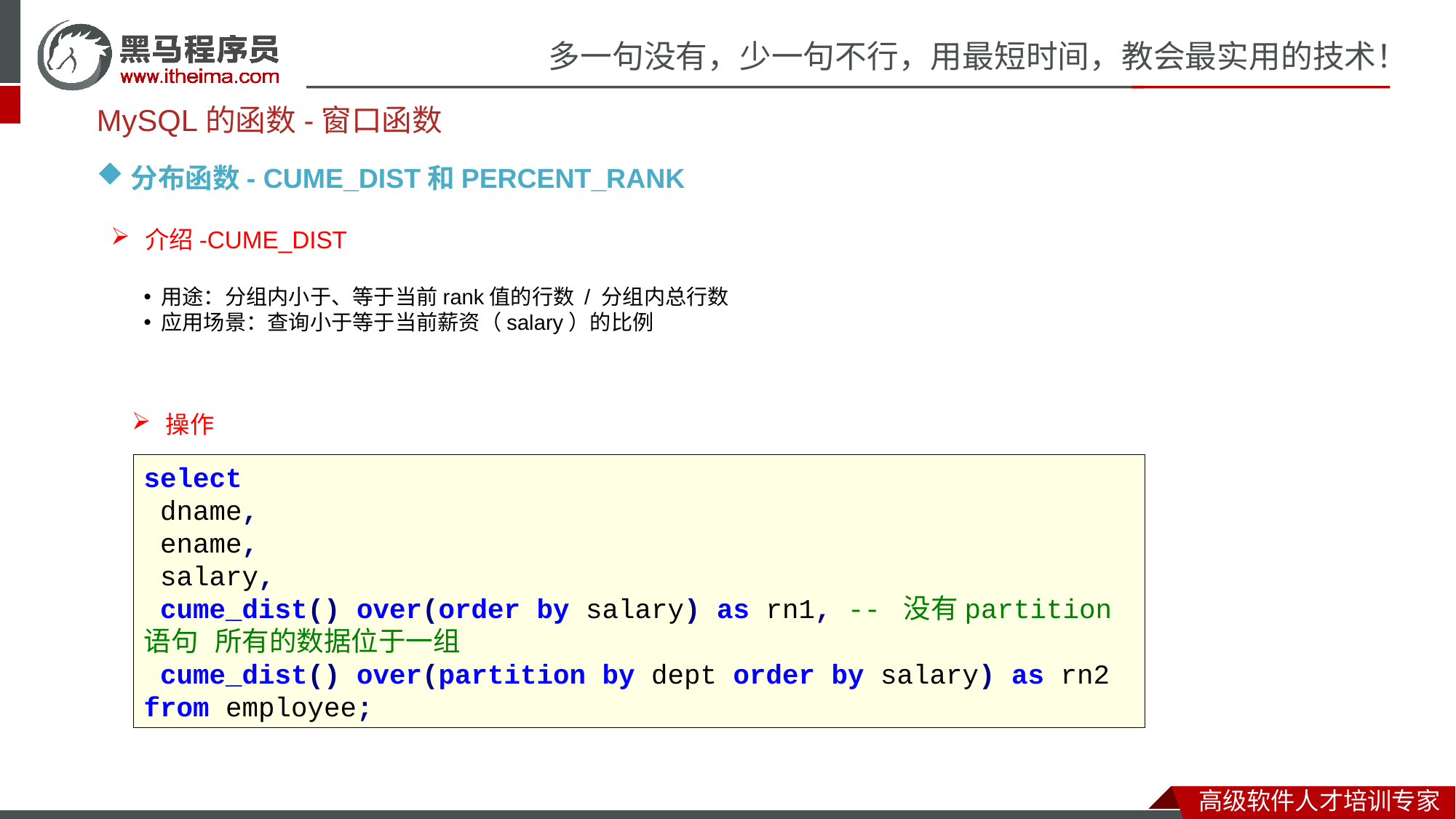

MySQL的函数-窗口函数
分布函数- CUME_DIST和PERCENT_RANK
介绍-CUME_DIST
 用途：分组内小于、等于当前rank值的行数 / 分组内总行数
 应用场景：查询小于等于当前薪资（salary）的比例
操作
select
 dname,
 ename,
 salary,
 cume_dist() over(order by salary) as rn1, -- 没有partition语句 所有的数据位于一组
 cume_dist() over(partition by dept order by salary) as rn2
from employee;